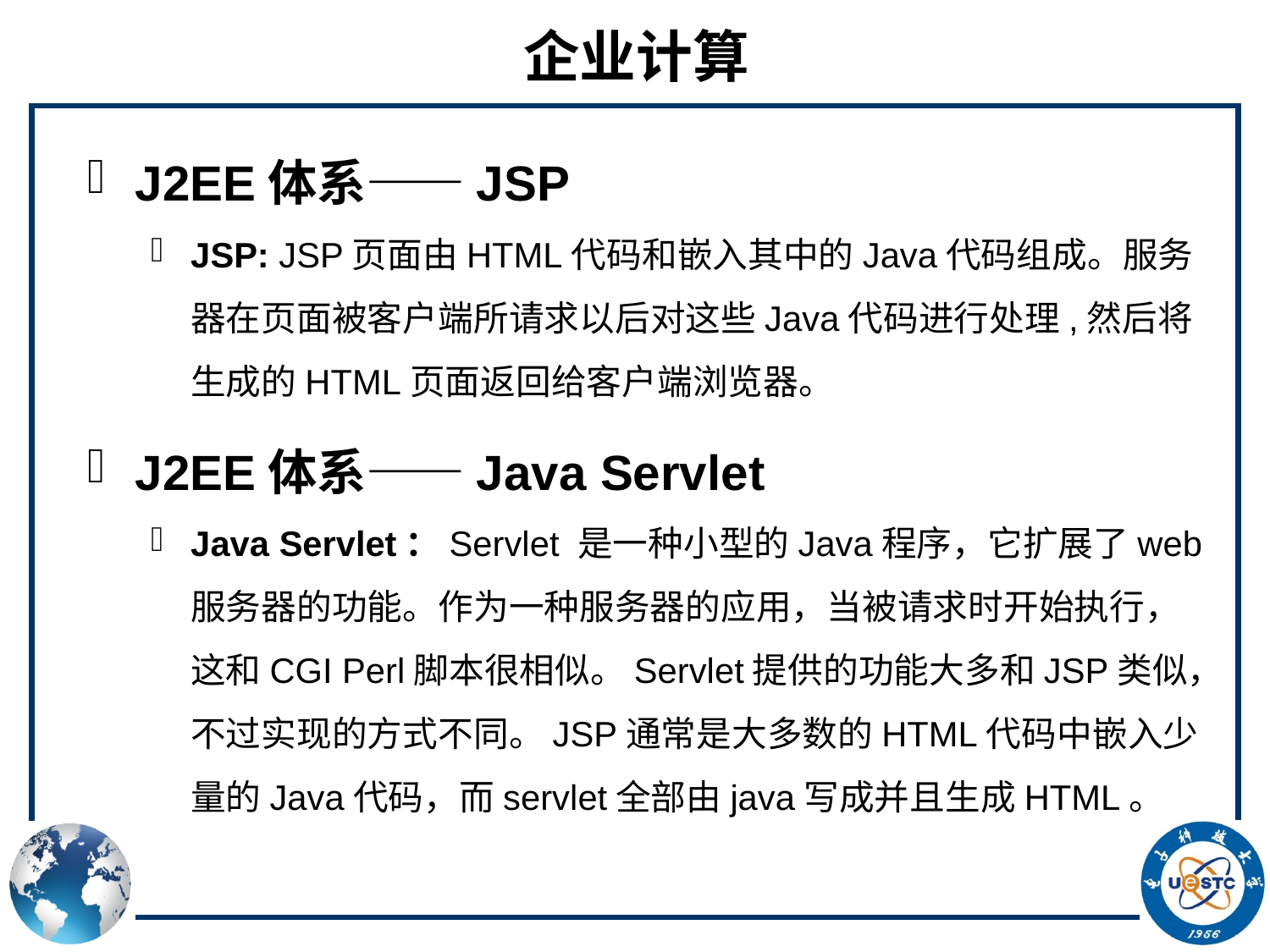

# 企业计算
J2EE体系——JSP
JSP: JSP页面由HTML代码和嵌入其中的Java代码组成。服务器在页面被客户端所请求以后对这些Java代码进行处理,然后将生成的HTML页面返回给客户端浏览器。
J2EE体系——Java Servlet
Java Servlet：Servlet 是一种小型的Java程序，它扩展了web服务器的功能。作为一种服务器的应用，当被请求时开始执行，这和CGI Perl脚本很相似。Servlet提供的功能大多和JSP类似，不过实现的方式不同。JSP通常是大多数的HTML代码中嵌入少量的Java代码，而servlet全部由java写成并且生成HTML。